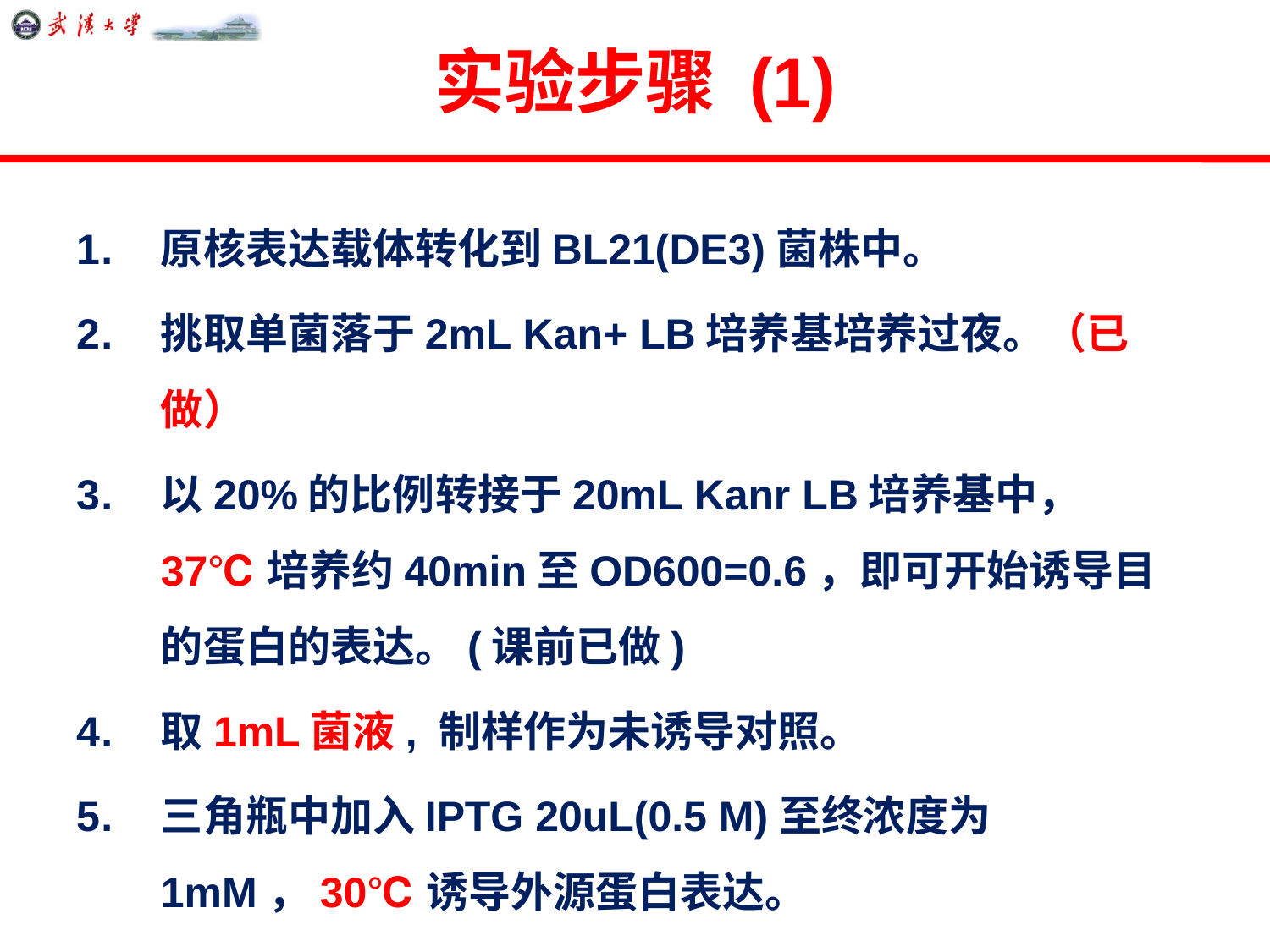

# 实验步骤 (1)
原核表达载体转化到BL21(DE3)菌株中。
挑取单菌落于2mL Kan+ LB培养基培养过夜。（已做）
以20%的比例转接于20mL Kanr LB培养基中， 37℃培养约40min至OD600=0.6，即可开始诱导目的蛋白的表达。(课前已做)
取1mL菌液, 制样作为未诱导对照。
三角瓶中加入IPTG 20uL(0.5 M)至终浓度为1mM，30℃诱导外源蛋白表达。